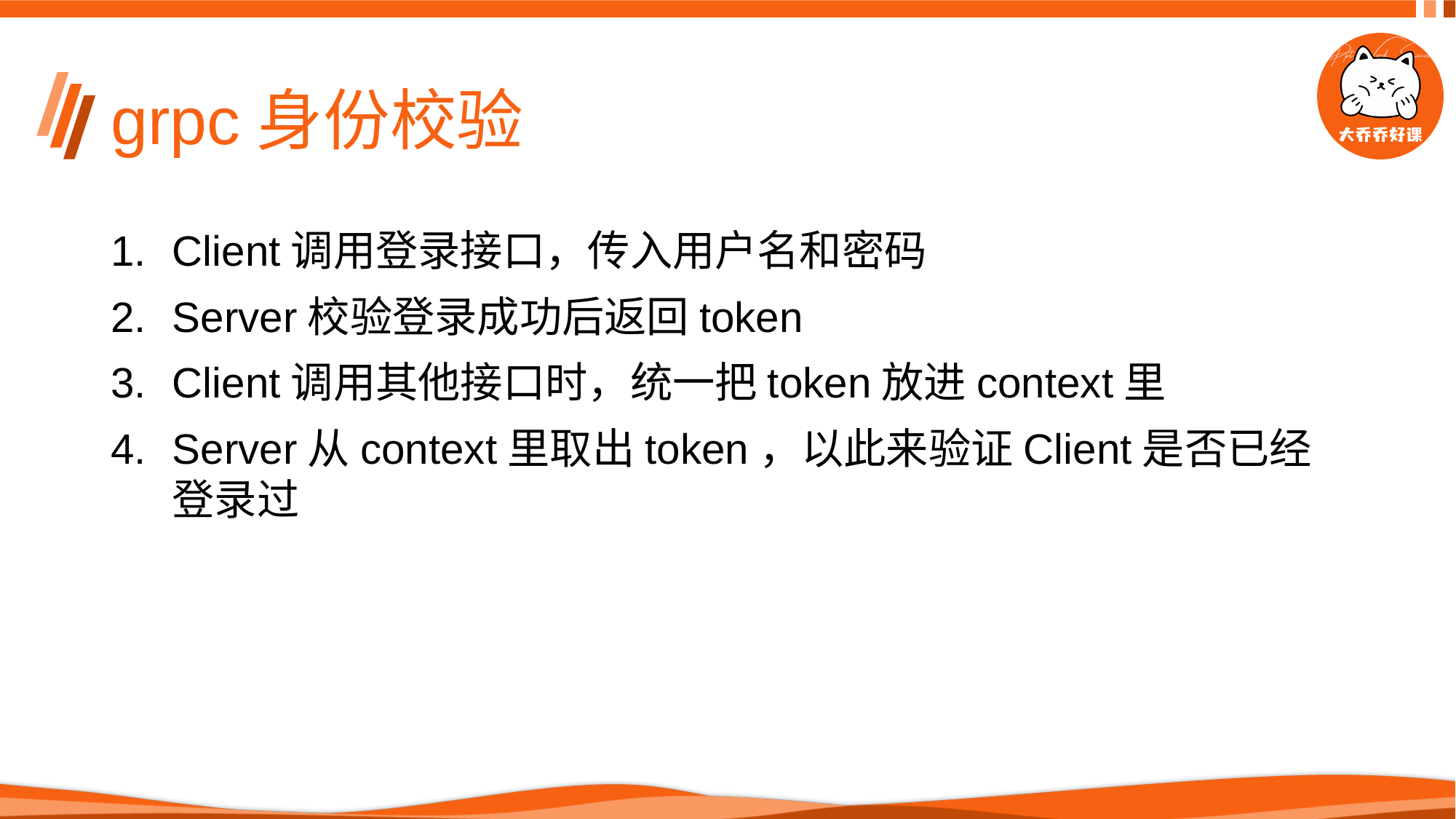

# grpc身份校验
Client调用登录接口，传入用户名和密码
Server校验登录成功后返回token
Client调用其他接口时，统一把token放进context里
Server从context里取出token，以此来验证Client是否已经登录过